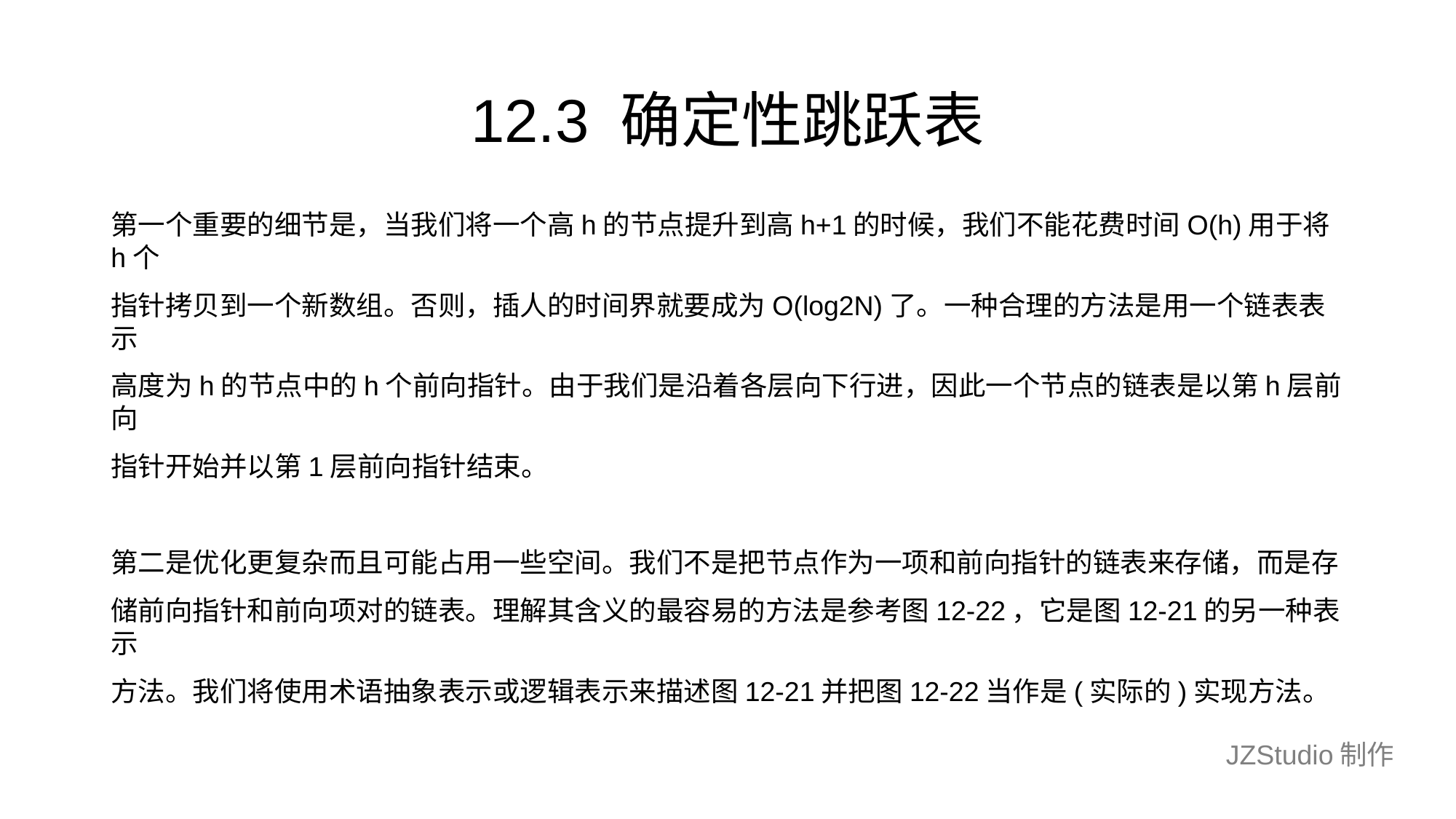

# 12.3 确定性跳跃表
第一个重要的细节是，当我们将一个高h的节点提升到高h+1的时候，我们不能花费时间O(h)用于将h个
指针拷贝到一个新数组。否则，插人的时间界就要成为O(log2N)了。一种合理的方法是用一个链表表示
高度为h的节点中的h个前向指针。由于我们是沿着各层向下行进，因此一个节点的链表是以第h层前向
指针开始并以第1层前向指针结束。

第二是优化更复杂而且可能占用一些空间。我们不是把节点作为一项和前向指针的链表来存储，而是存
储前向指针和前向项对的链表。理解其含义的最容易的方法是参考图12-22，它是图12-21的另一种表示
方法。我们将使用术语抽象表示或逻辑表示来描述图12-21并把图12-22当作是(实际的)实现方法。